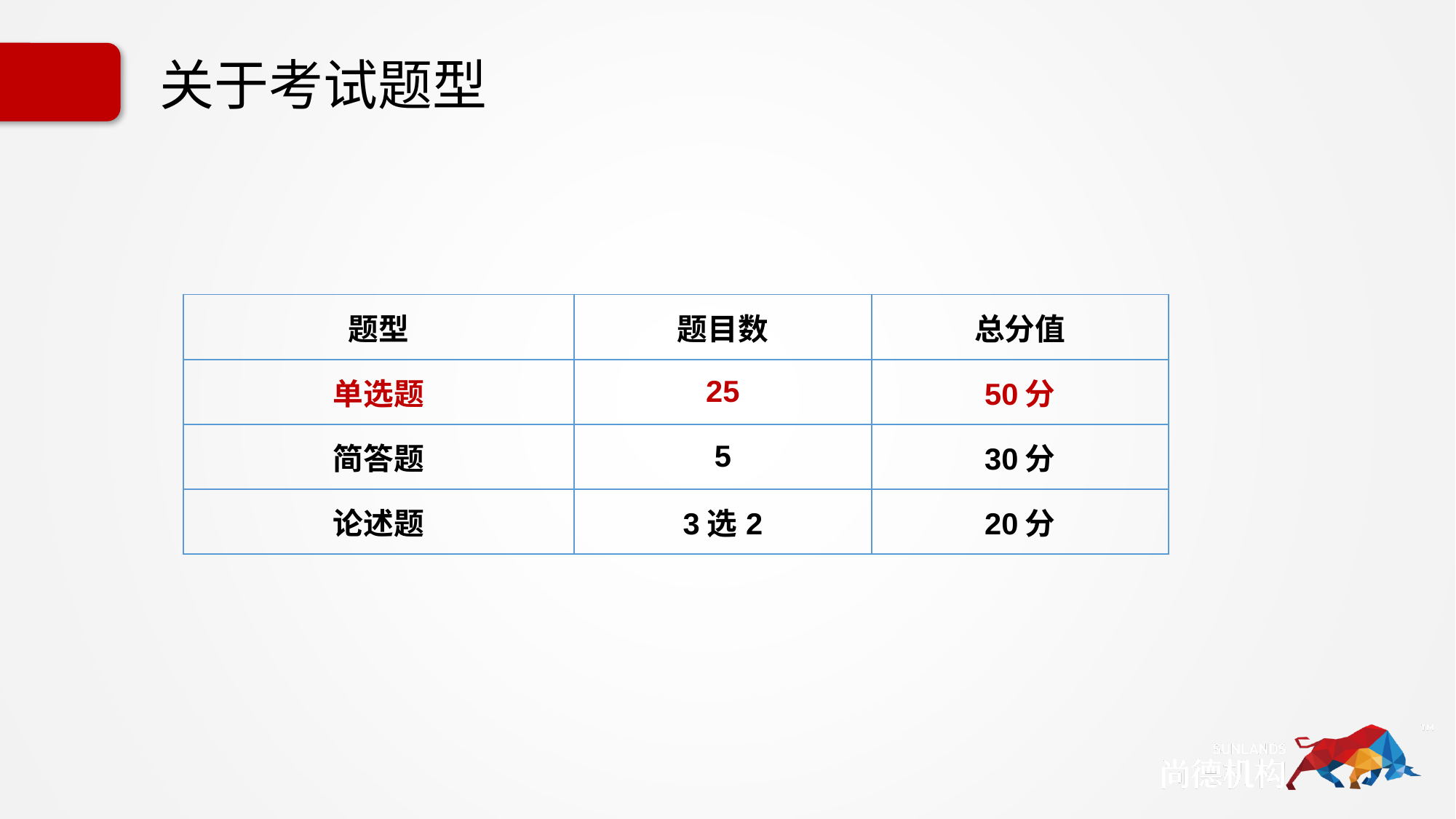

# 关于考试题型
| 题型 | 题目数 | 总分值 |
| --- | --- | --- |
| 单选题 | 25 | 50分 |
| 简答题 | 5 | 30分 |
| 论述题 | 3选2 | 20分 |